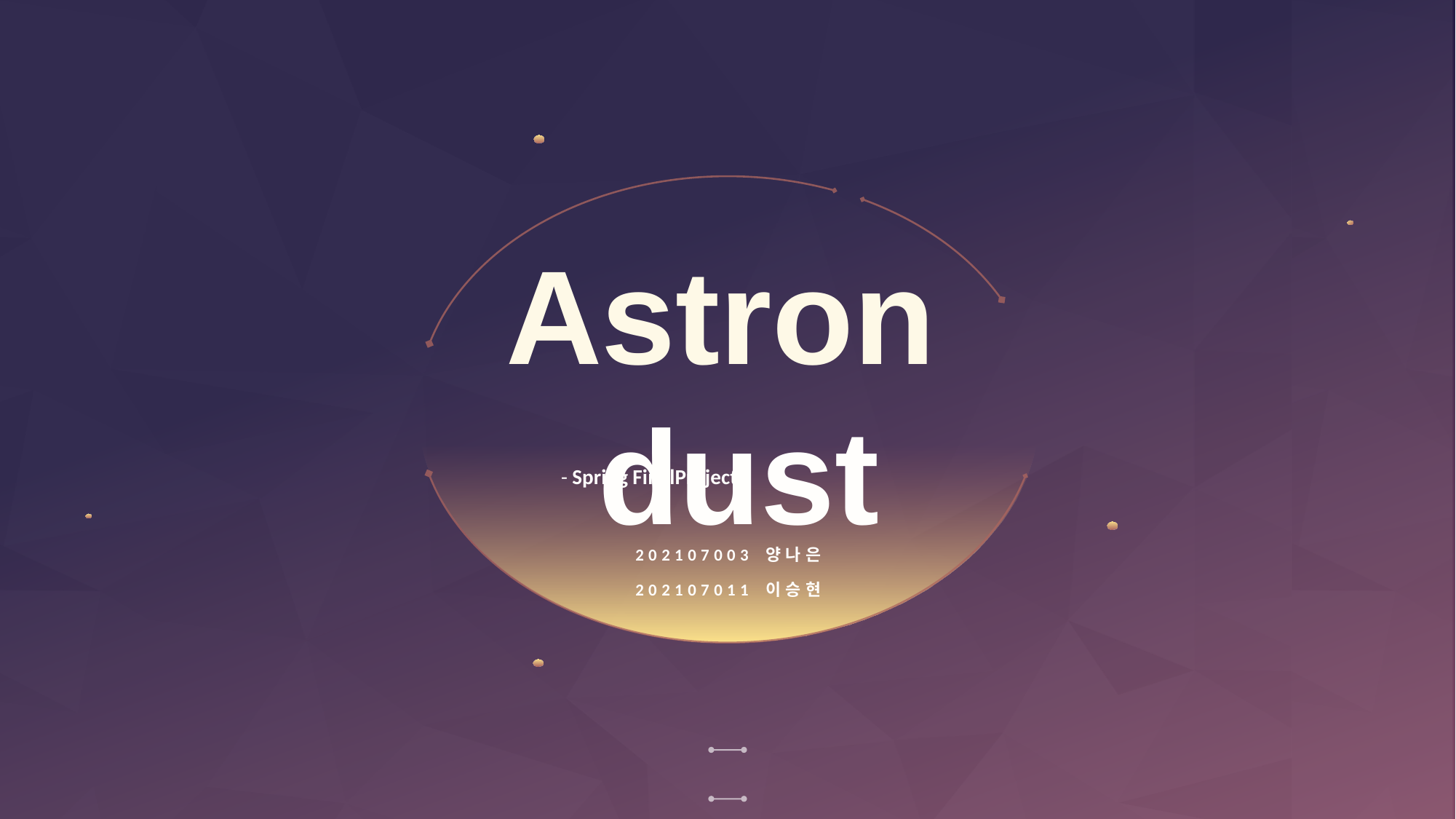

# Astron  dust
- Spring FinalProject-
202107003 양나은
202107011 이승현